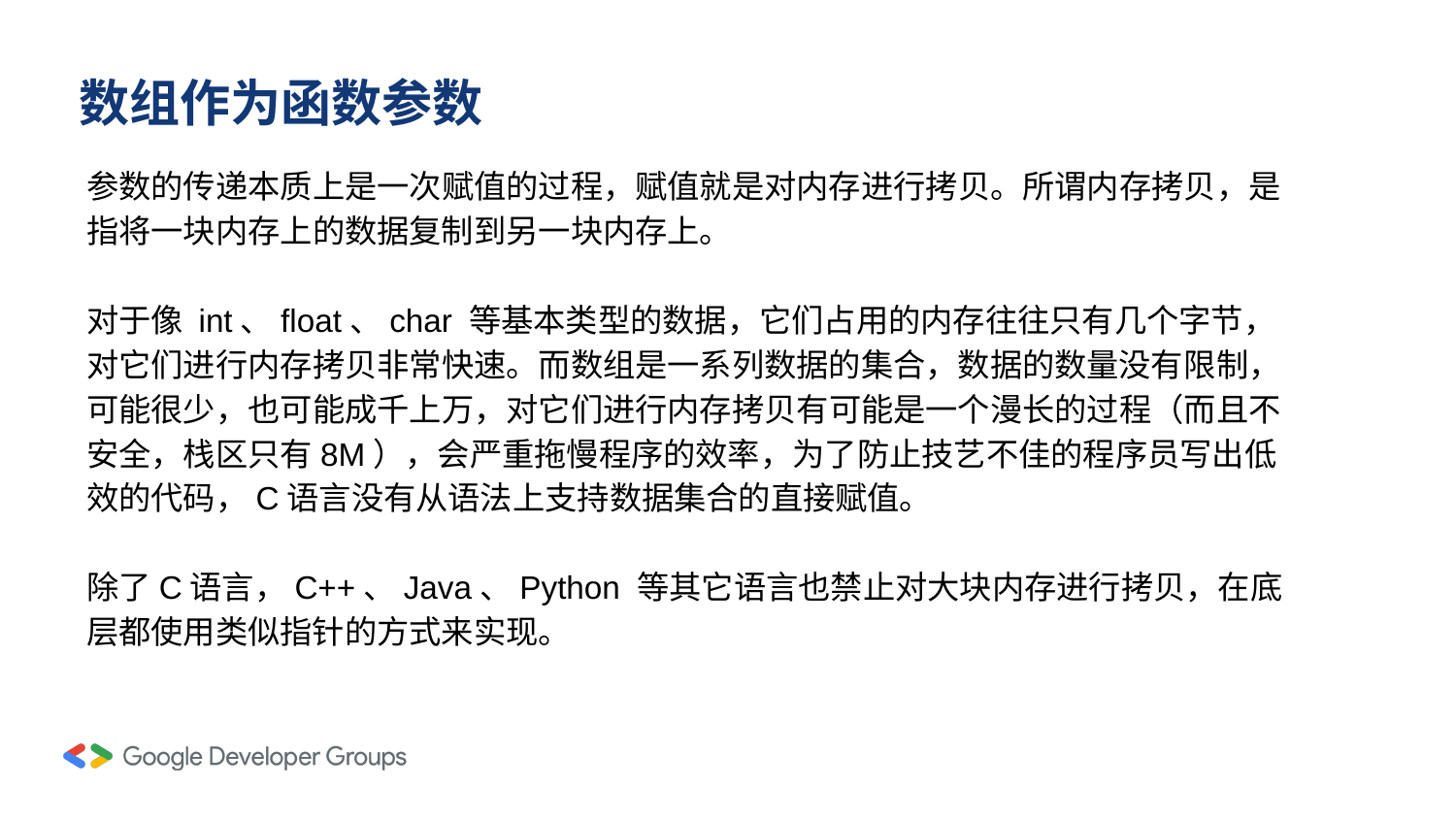

# 数组作为函数参数
参数的传递本质上是一次赋值的过程，赋值就是对内存进行拷贝。所谓内存拷贝，是指将一块内存上的数据复制到另一块内存上。

对于像 int、float、char 等基本类型的数据，它们占用的内存往往只有几个字节，对它们进行内存拷贝非常快速。而数组是一系列数据的集合，数据的数量没有限制，可能很少，也可能成千上万，对它们进行内存拷贝有可能是一个漫长的过程（而且不安全，栈区只有8M），会严重拖慢程序的效率，为了防止技艺不佳的程序员写出低效的代码，C语言没有从语法上支持数据集合的直接赋值。

除了C语言，C++、Java、Python 等其它语言也禁止对大块内存进行拷贝，在底层都使用类似指针的方式来实现。